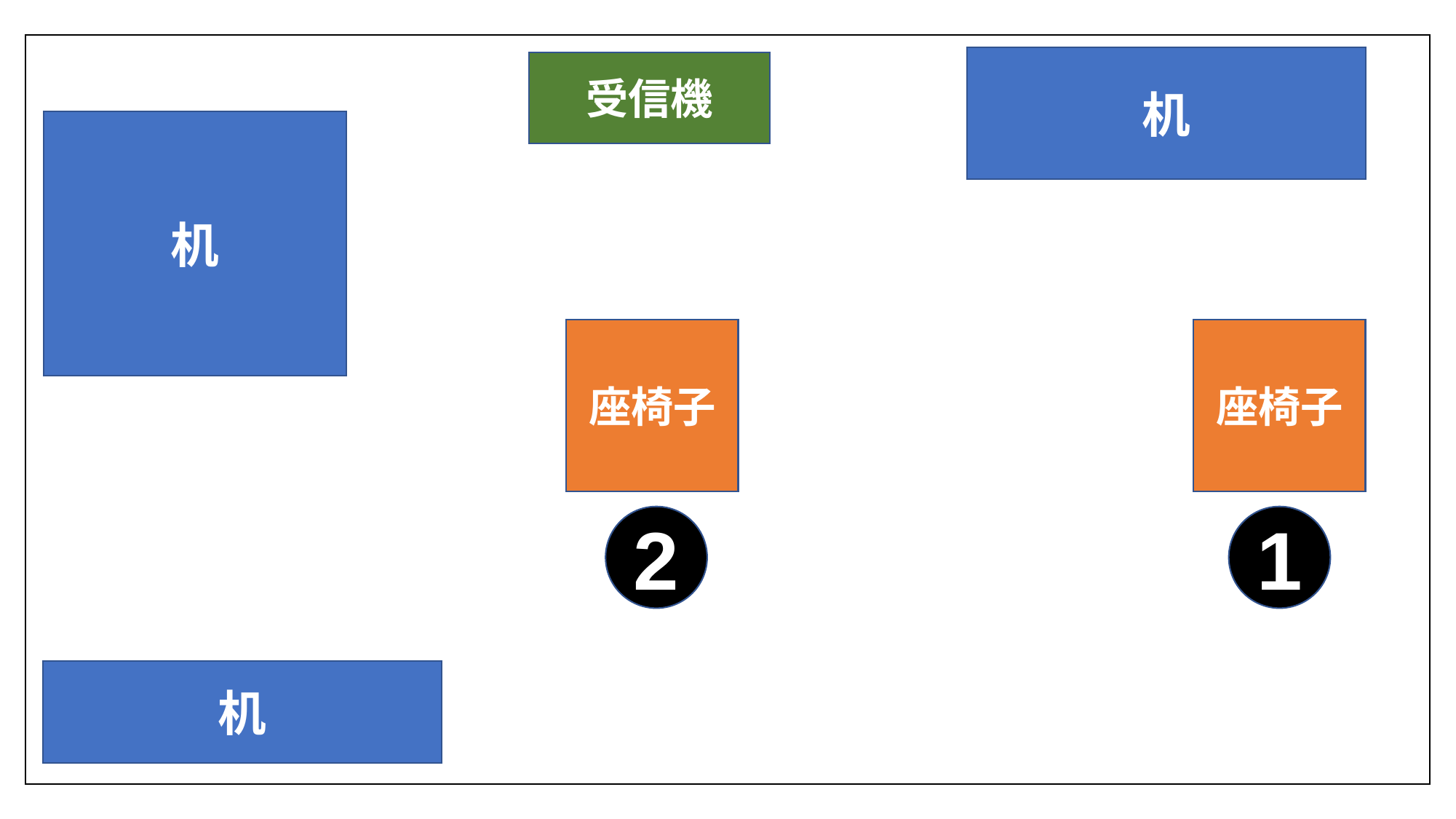

机

受信機
机
座椅子
座椅子
2
1
机